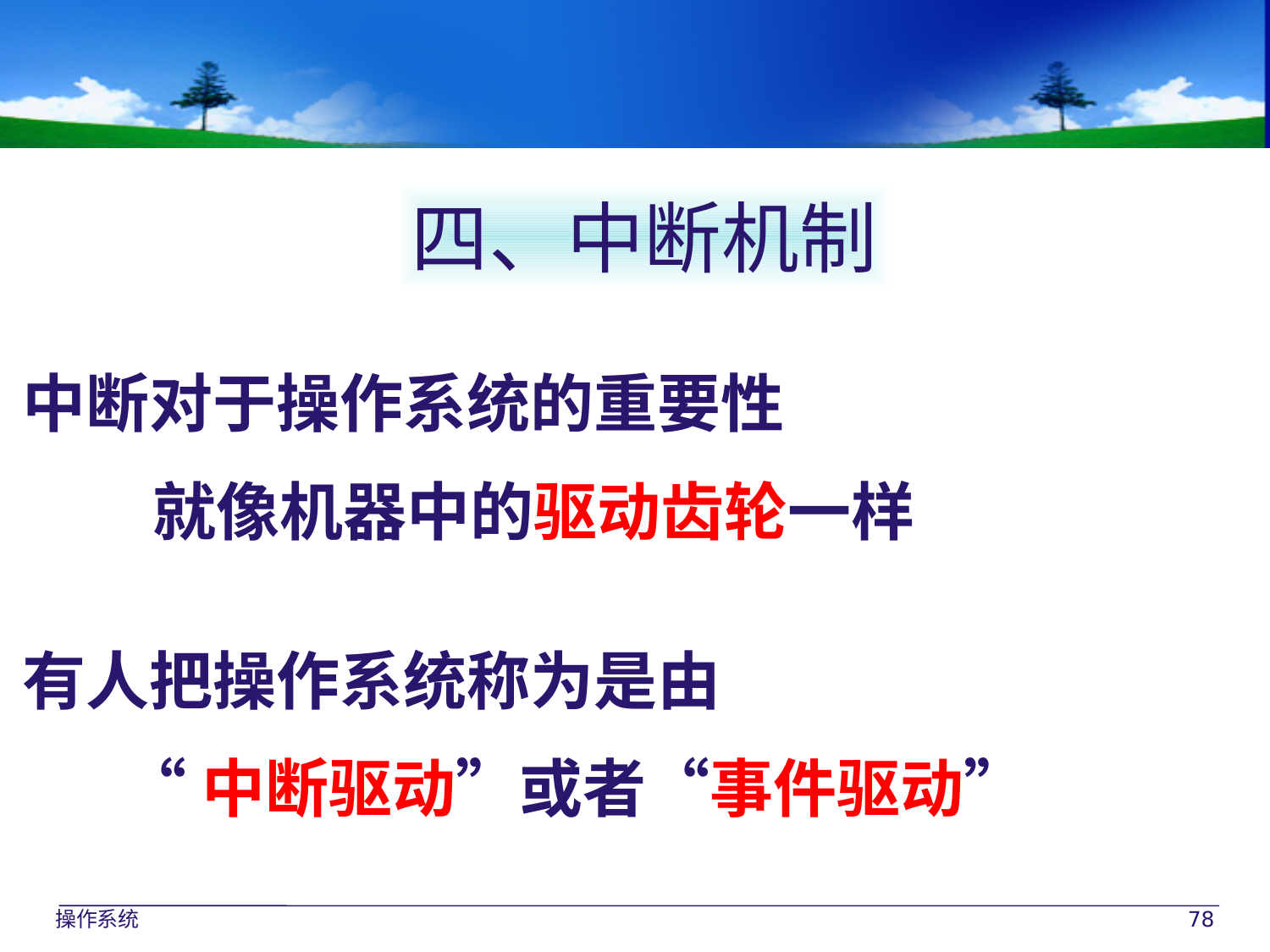

四、中断机制
中断对于操作系统的重要性
        就像机器中的驱动齿轮一样

有人把操作系统称为是由
       “中断驱动”或者“事件驱动”
操作系统
78